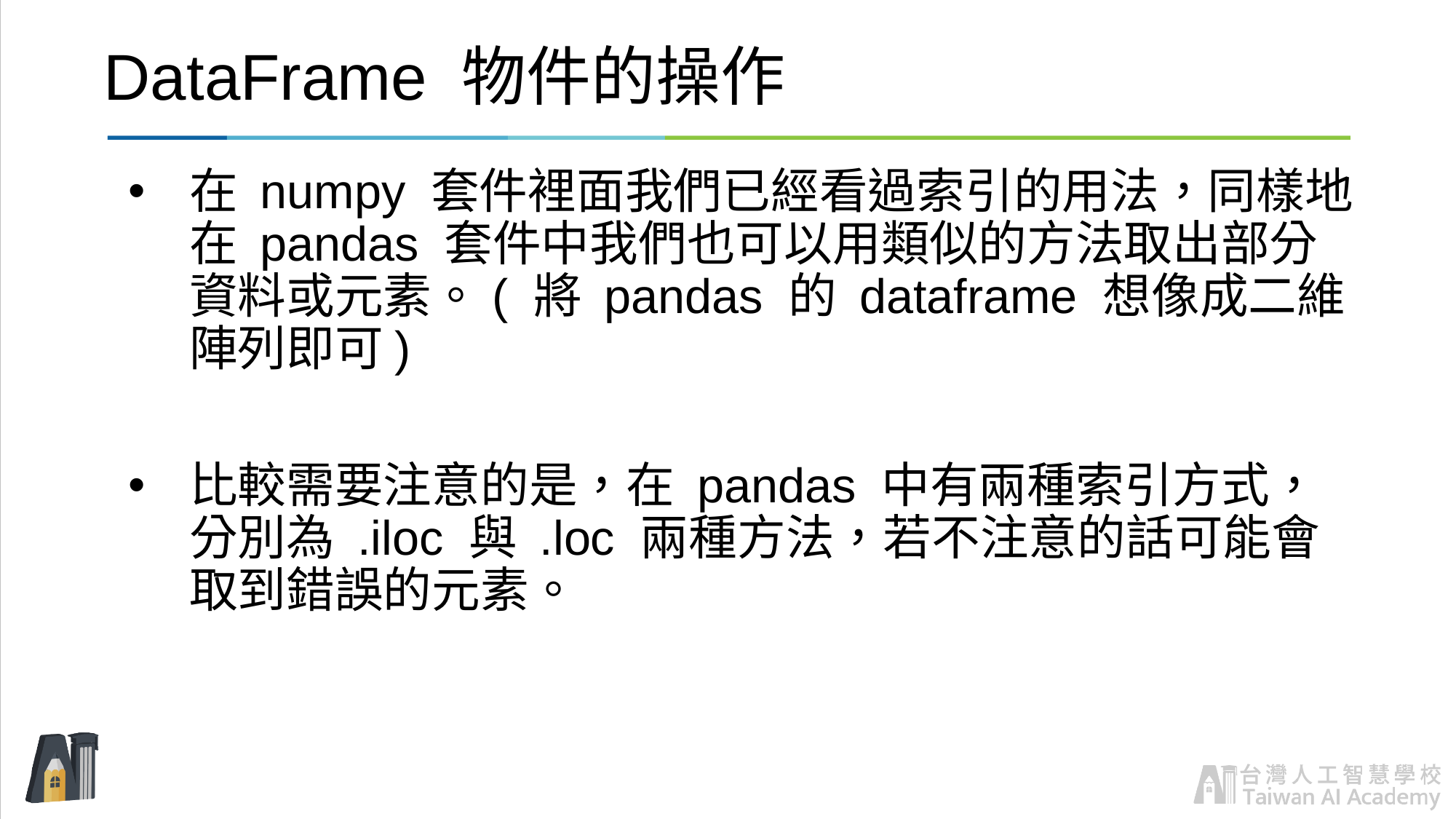

# DataFrame 物件的操作
在 numpy 套件裡面我們已經看過索引的用法，同樣地在 pandas 套件中我們也可以用類似的方法取出部分資料或元素。( 將 pandas 的 dataframe 想像成二維陣列即可)

比較需要注意的是，在 pandas 中有兩種索引方式，分別為 .iloc 與 .loc 兩種方法，若不注意的話可能會取到錯誤的元素。